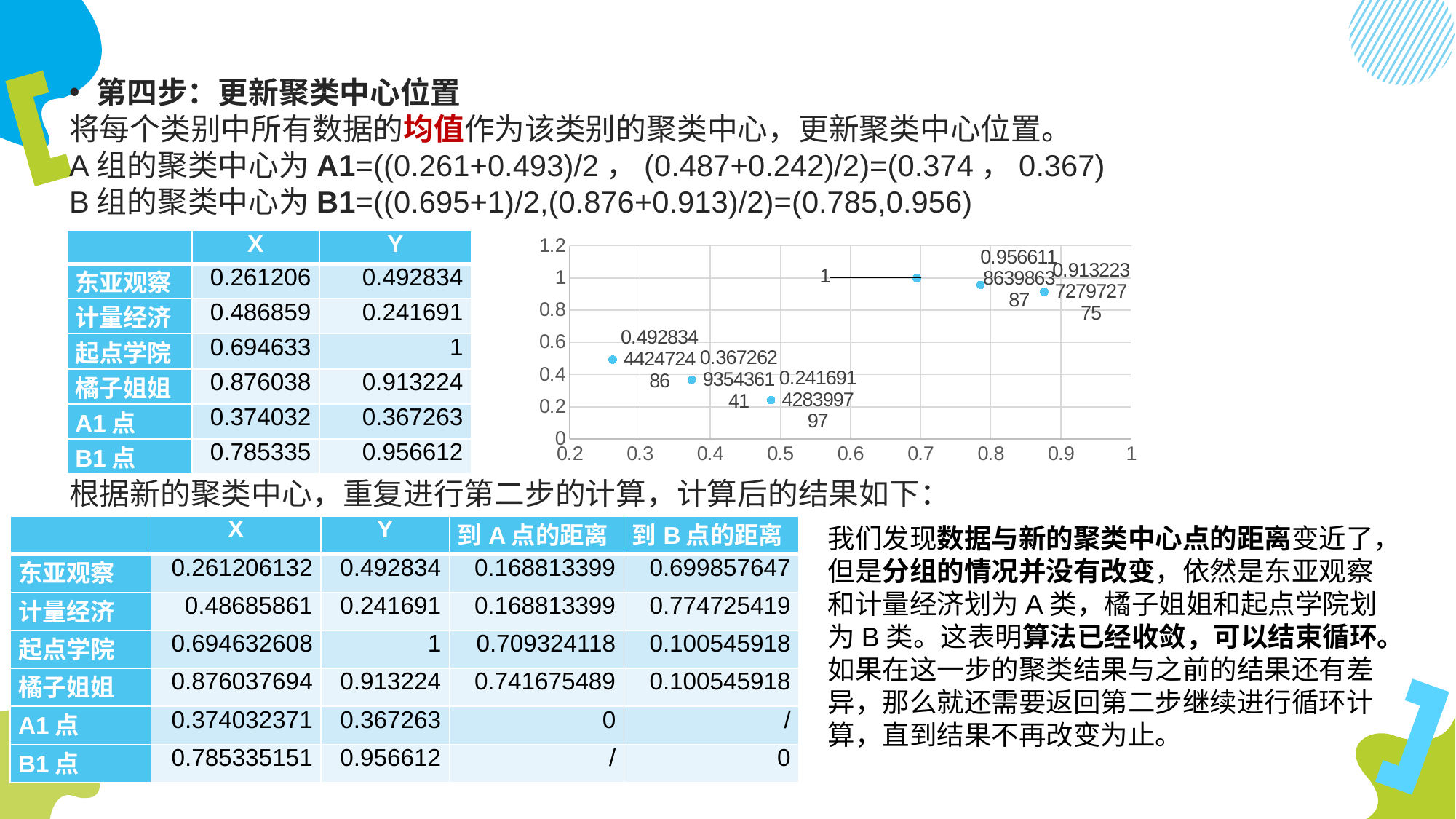

第四步：更新聚类中心位置
将每个类别中所有数据的均值作为该类别的聚类中心，更新聚类中心位置。
A组的聚类中心为A1=((0.261+0.493)/2，(0.487+0.242)/2)=(0.374，0.367)
B组的聚类中心为B1=((0.695+1)/2,(0.876+0.913)/2)=(0.785,0.956)

根据新的聚类中心，重复进行第二步的计算，计算后的结果如下：

|  | X | Y |
| --- | --- | --- |
| 东亚观察 | 0.261206 | 0.492834 |
| 计量经济 | 0.486859 | 0.241691 |
| 起点学院 | 0.694633 | 1 |
| 橘子姐姐 | 0.876038 | 0.913224 |
| A1点 | 0.374032 | 0.367263 |
| B1点 | 0.785335 | 0.956612 |

### Chart

| Category |  |
|---|---|
|  | X | Y | 到A点的距离 | 到B点的距离 |
| --- | --- | --- | --- | --- |
| 东亚观察 | 0.261206132 | 0.492834 | 0.168813399 | 0.699857647 |
| 计量经济 | 0.48685861 | 0.241691 | 0.168813399 | 0.774725419 |
| 起点学院 | 0.694632608 | 1 | 0.709324118 | 0.100545918 |
| 橘子姐姐 | 0.876037694 | 0.913224 | 0.741675489 | 0.100545918 |
| A1点 | 0.374032371 | 0.367263 | 0 | / |
| B1点 | 0.785335151 | 0.956612 | / | 0 |
我们发现数据与新的聚类中心点的距离变近了，但是分组的情况并没有改变，依然是东亚观察和计量经济划为A类，橘子姐姐和起点学院划为B类。这表明算法已经收敛，可以结束循环。如果在这一步的聚类结果与之前的结果还有差异，那么就还需要返回第二步继续进行循环计算，直到结果不再改变为止。